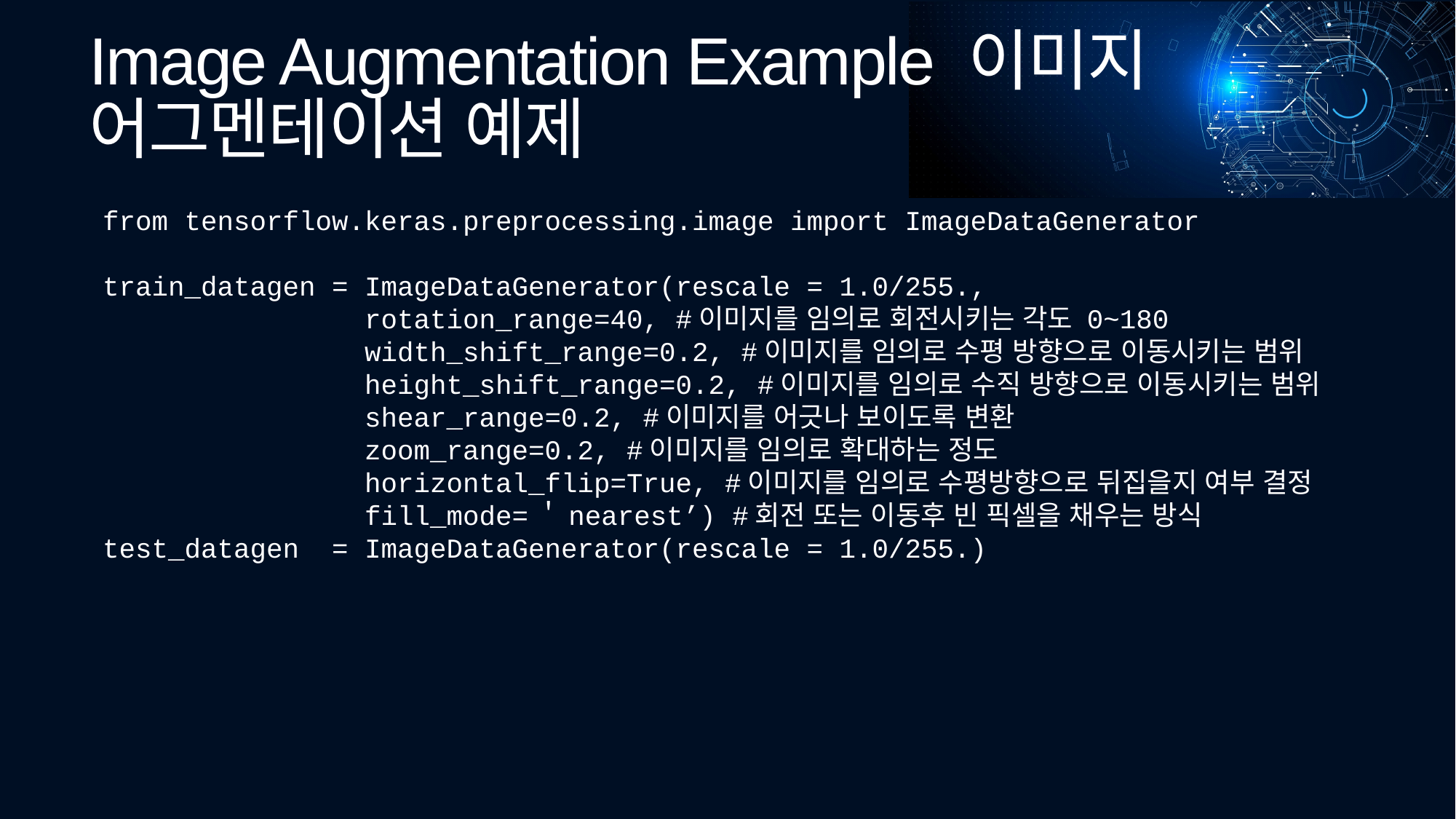

# Image Augmentation Example 이미지 어그멘테이션 예제
from tensorflow.keras.preprocessing.image import ImageDataGenerator

train_datagen = ImageDataGenerator(rescale = 1.0/255.,
                rotation_range=40, #이미지를 임의로 회전시키는 각도 0~180
                width_shift_range=0.2, #이미지를 임의로 수평 방향으로 이동시키는 범위
                height_shift_range=0.2, #이미지를 임의로 수직 방향으로 이동시키는 범위
                shear_range=0.2, #이미지를 어긋나 보이도록 변환
                zoom_range=0.2, #이미지를 임의로 확대하는 정도
                horizontal_flip=True, #이미지를 임의로 수평방향으로 뒤집을지 여부 결정
                fill_mode=＇nearest’) #회전 또는 이동후 빈 픽셀을 채우는 방식
test_datagen  = ImageDataGenerator(rescale = 1.0/255.)